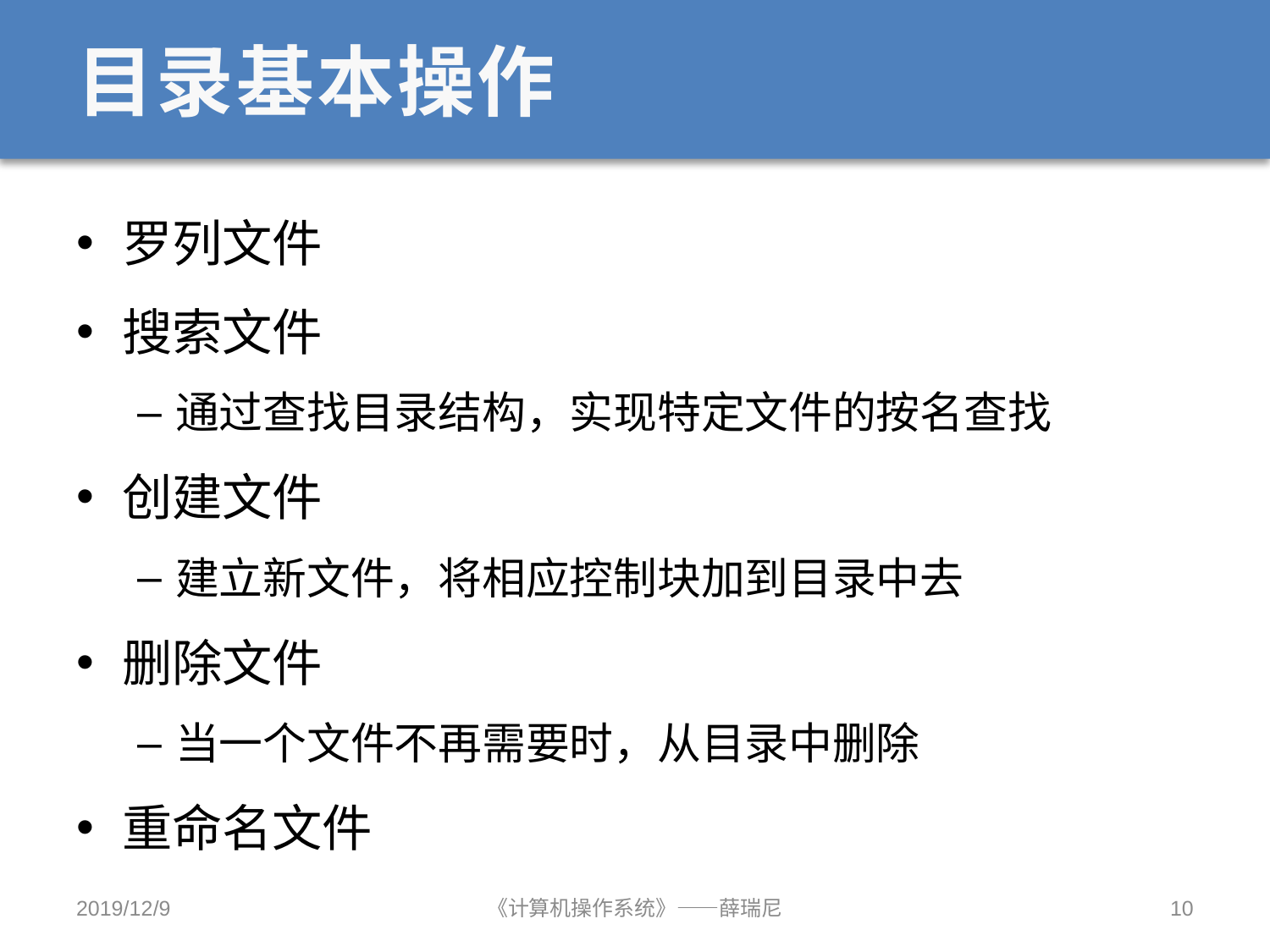

# 目录基本操作
罗列文件
搜索文件
通过查找目录结构，实现特定文件的按名查找
创建文件
建立新文件，将相应控制块加到目录中去
删除文件
当一个文件不再需要时，从目录中删除
重命名文件
2019/12/9
《计算机操作系统》——薛瑞尼
10